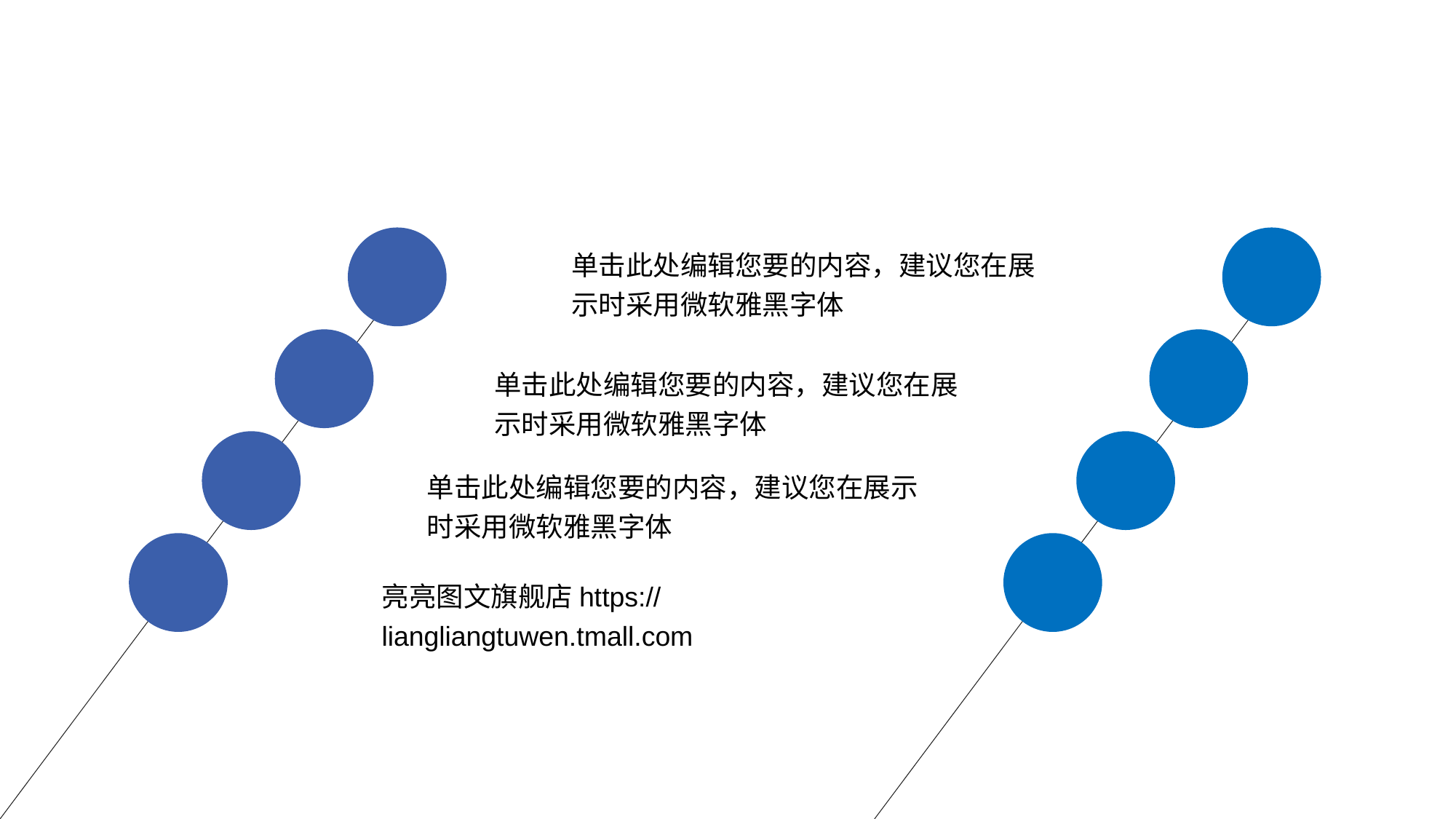

单击此处编辑您要的内容，建议您在展示时采用微软雅黑字体

单击此处编辑您要的内容，建议您在展示时采用微软雅黑字体

单击此处编辑您要的内容，建议您在展示时采用微软雅黑字体

亮亮图文旗舰店https://liangliangtuwen.tmall.com